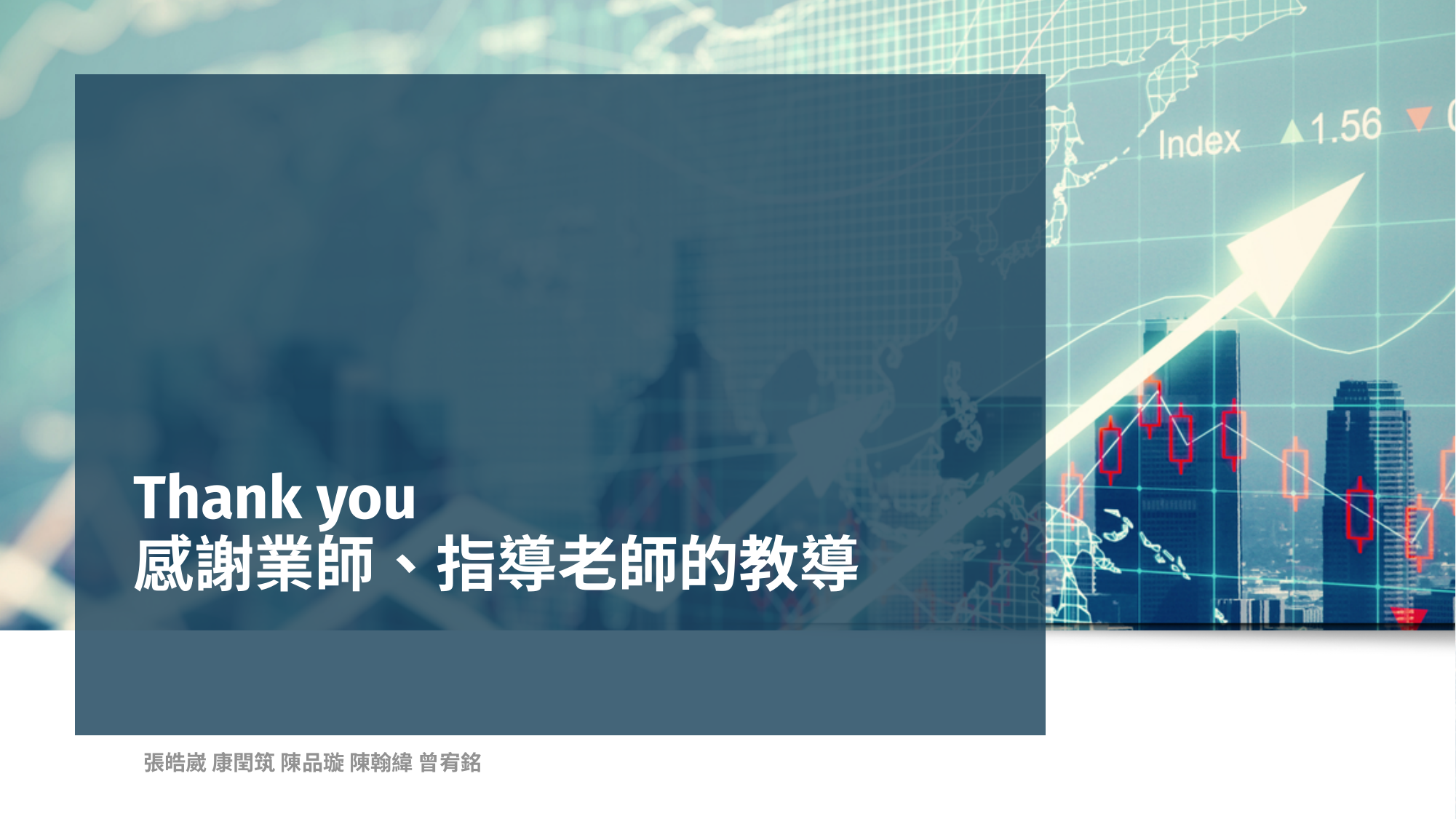

# Thank you 感謝業師、指導老師的教導

 張皓崴 康閏筑 陳品璇 陳翰緯 曾宥銘